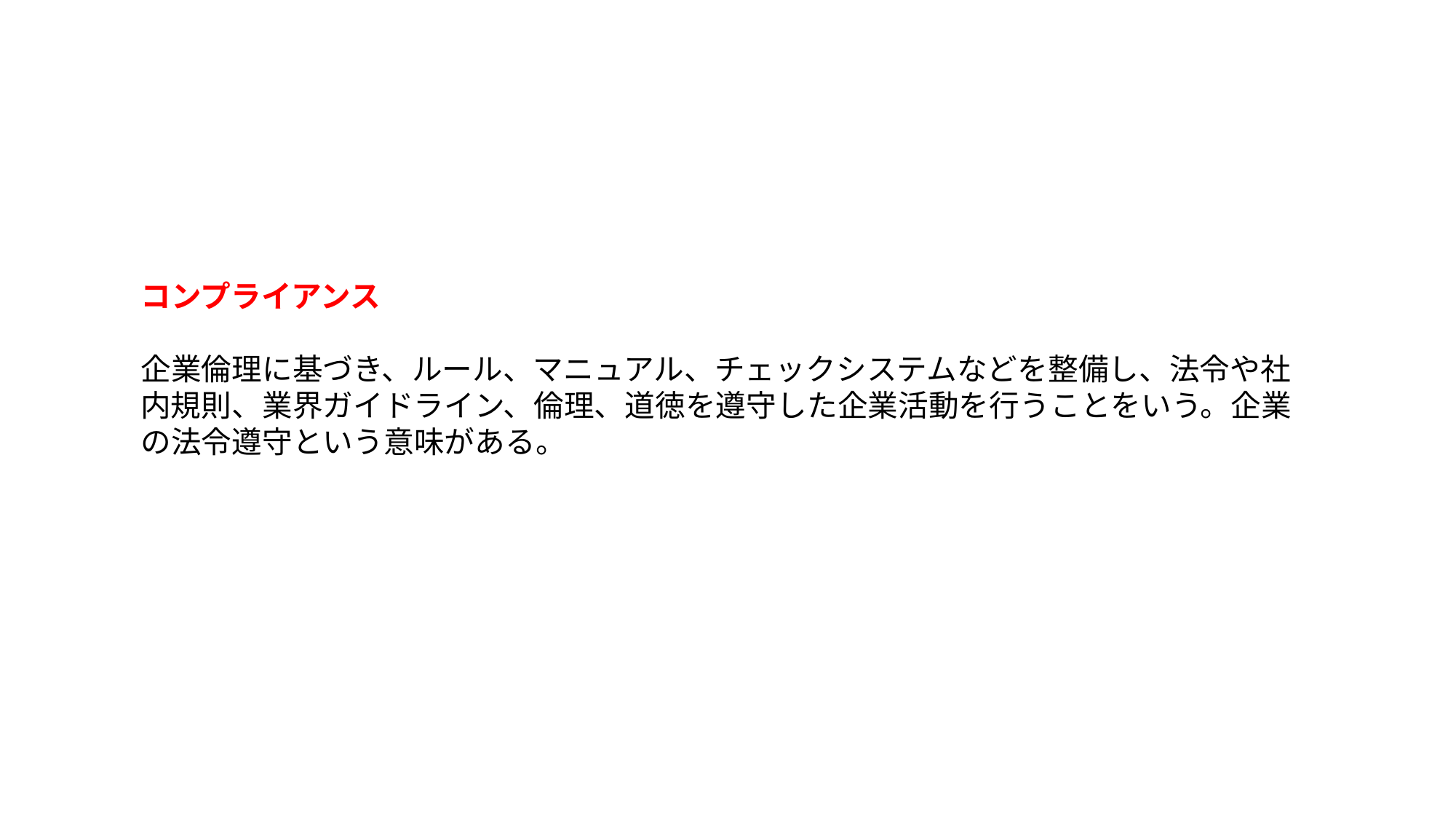

コンプライアンス

企業倫理に基づき、ルール、マニュアル、チェックシステムなどを整備し、法令や社内規則、業界ガイドライン、倫理、道徳を遵守した企業活動を行うことをいう。企業の法令遵守という意味がある。